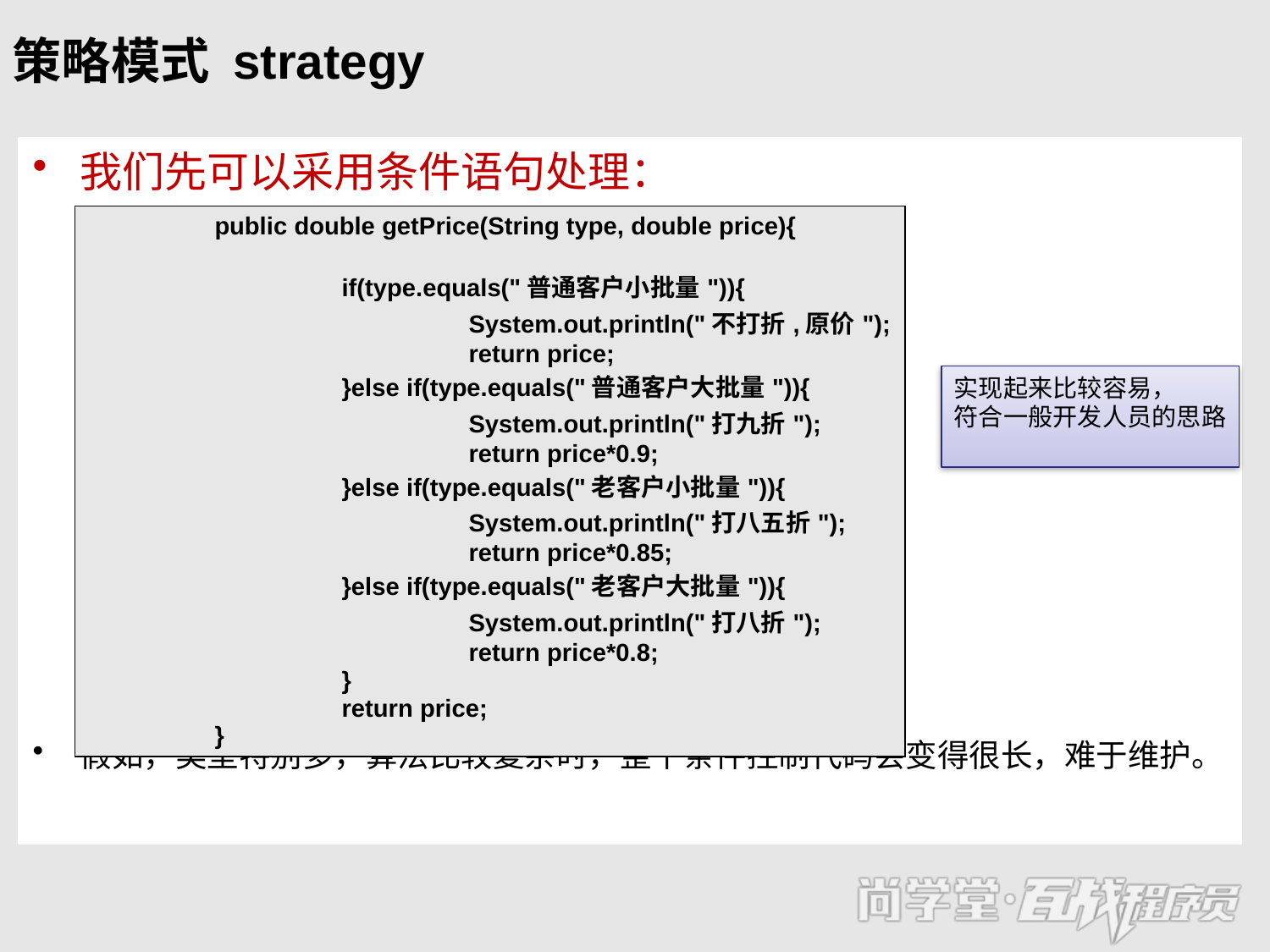

# 策略模式 strategy
我们先可以采用条件语句处理：

假如，类型特别多，算法比较复杂时，整个条件控制代码会变得很长，难于维护。

| public double getPrice(String type, double price){ if(type.equals("普通客户小批量")){ System.out.println("不打折,原价"); return price; }else if(type.equals("普通客户大批量")){ System.out.println("打九折"); return price\*0.9; }else if(type.equals("老客户小批量")){ System.out.println("打八五折"); return price\*0.85; }else if(type.equals("老客户大批量")){ System.out.println("打八折"); return price\*0.8; } return price; } |
| --- |
实现起来比较容易，
符合一般开发人员的思路